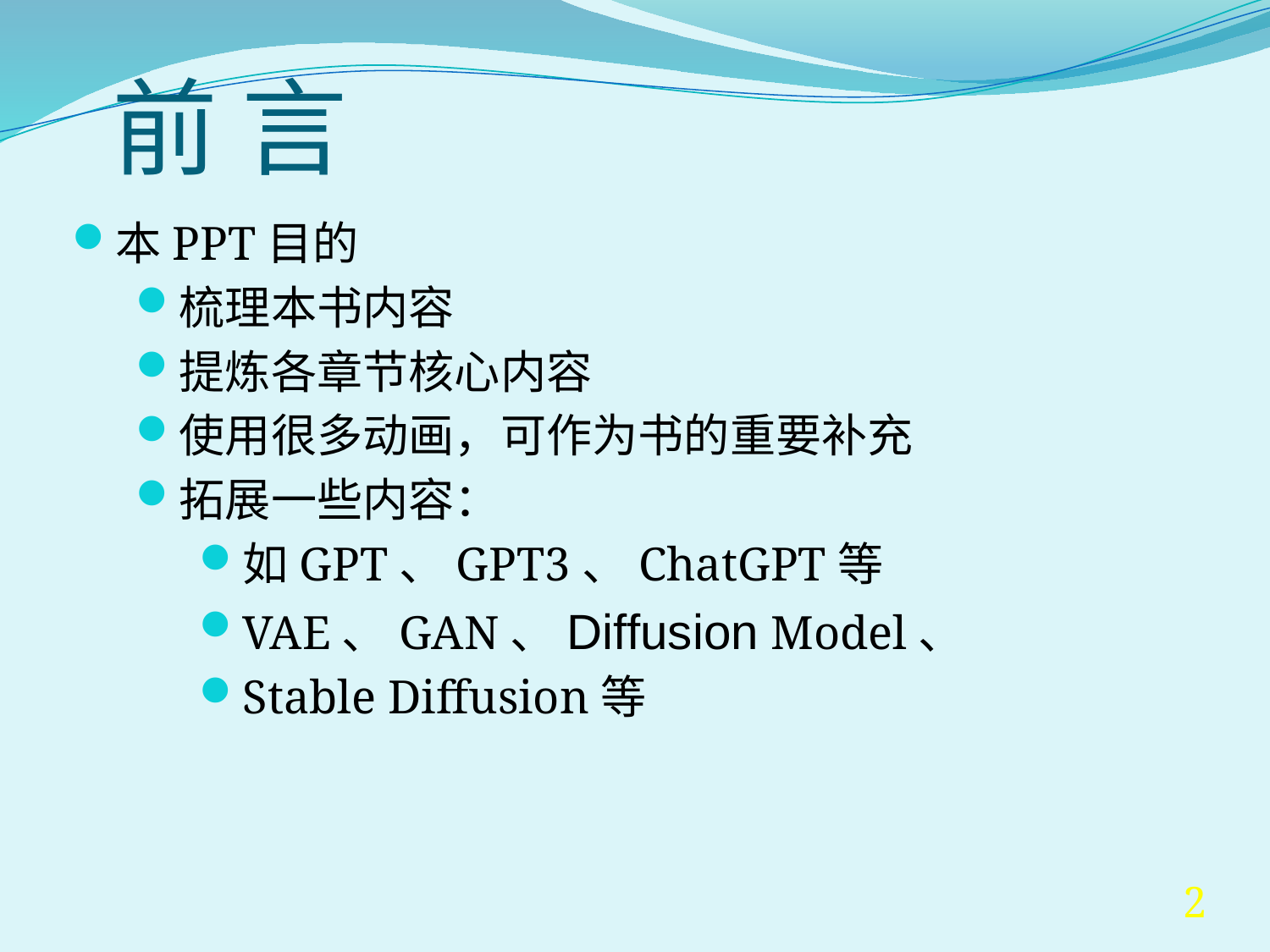

# 前 言
本PPT目的
梳理本书内容
提炼各章节核心内容
使用很多动画，可作为书的重要补充
拓展一些内容：
如GPT、GPT3、ChatGPT等
VAE、GAN、Diffusion Model、
Stable Diffusion等

2